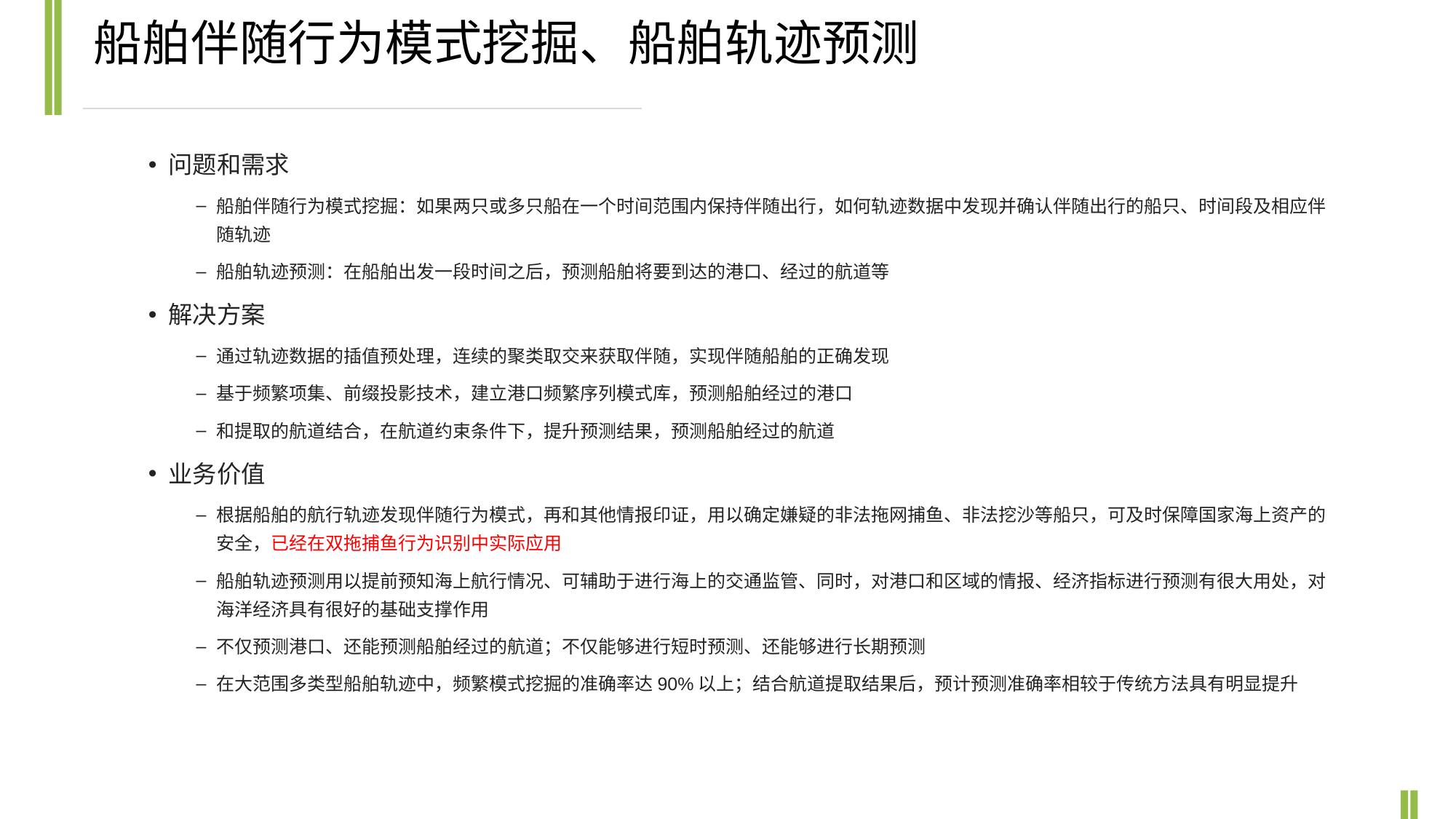

船舶伴随行为模式挖掘、船舶轨迹预测

问题和需求
船舶伴随行为模式挖掘：如果两只或多只船在一个时间范围内保持伴随出行，如何轨迹数据中发现并确认伴随出行的船只、时间段及相应伴随轨迹
船舶轨迹预测：在船舶出发一段时间之后，预测船舶将要到达的港口、经过的航道等
解决方案
通过轨迹数据的插值预处理，连续的聚类取交来获取伴随，实现伴随船舶的正确发现
基于频繁项集、前缀投影技术，建立港口频繁序列模式库，预测船舶经过的港口
和提取的航道结合，在航道约束条件下，提升预测结果，预测船舶经过的航道
业务价值
根据船舶的航行轨迹发现伴随行为模式，再和其他情报印证，用以确定嫌疑的非法拖网捕鱼、非法挖沙等船只，可及时保障国家海上资产的安全，已经在双拖捕鱼行为识别中实际应用
船舶轨迹预测用以提前预知海上航行情况、可辅助于进行海上的交通监管、同时，对港口和区域的情报、经济指标进行预测有很大用处，对海洋经济具有很好的基础支撑作用
不仅预测港口、还能预测船舶经过的航道；不仅能够进行短时预测、还能够进行长期预测
在大范围多类型船舶轨迹中，频繁模式挖掘的准确率达90%以上；结合航道提取结果后，预计预测准确率相较于传统方法具有明显提升